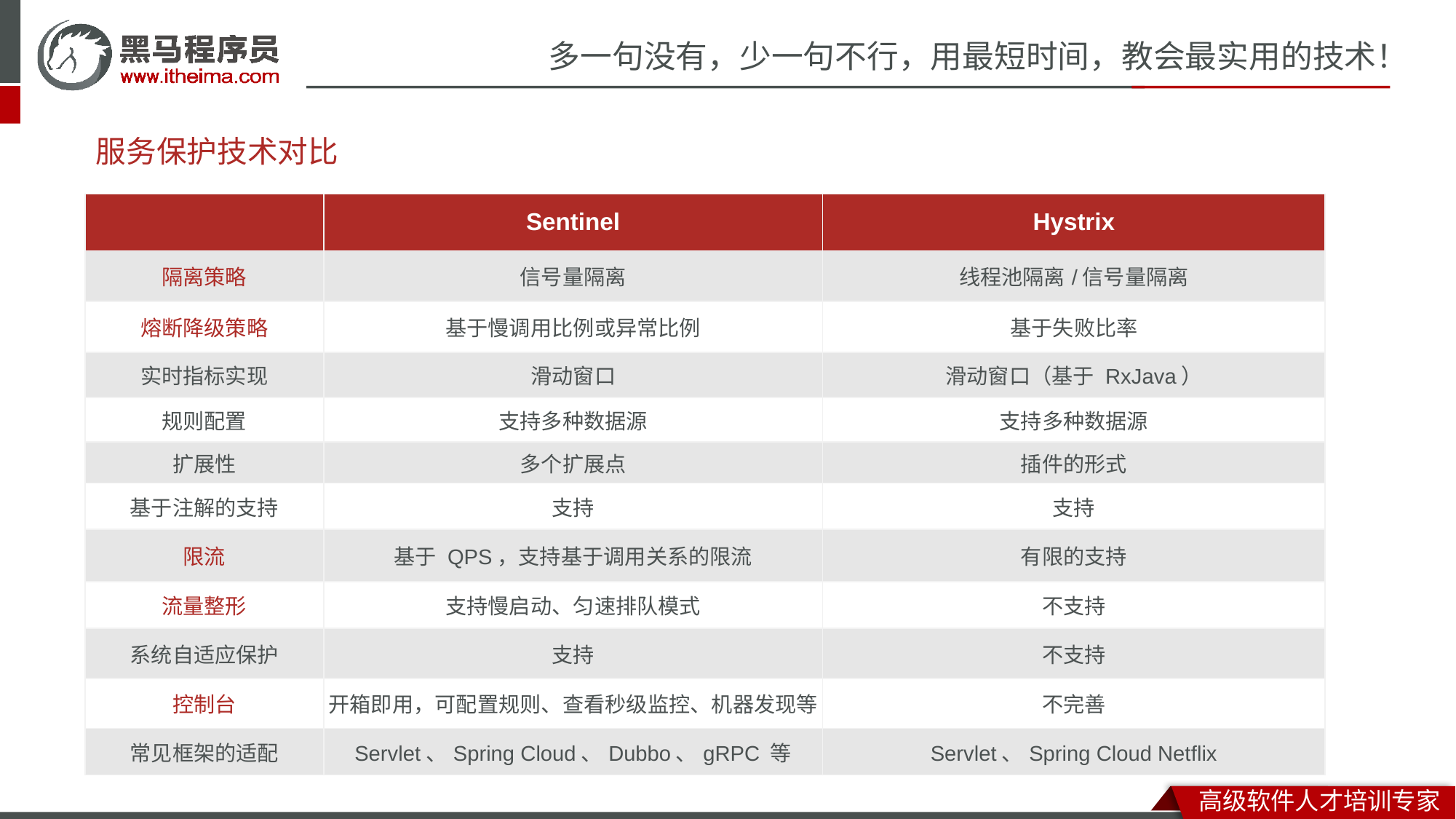

# 服务保护技术对比
|  | Sentinel | Hystrix |
| --- | --- | --- |
| 隔离策略 | 信号量隔离 | 线程池隔离/信号量隔离 |
| 熔断降级策略 | 基于慢调用比例或异常比例 | 基于失败比率 |
| 实时指标实现 | 滑动窗口 | 滑动窗口（基于 RxJava） |
| 规则配置 | 支持多种数据源 | 支持多种数据源 |
| 扩展性 | 多个扩展点 | 插件的形式 |
| 基于注解的支持 | 支持 | 支持 |
| 限流 | 基于 QPS，支持基于调用关系的限流 | 有限的支持 |
| 流量整形 | 支持慢启动、匀速排队模式 | 不支持 |
| 系统自适应保护 | 支持 | 不支持 |
| 控制台 | 开箱即用，可配置规则、查看秒级监控、机器发现等 | 不完善 |
| 常见框架的适配 | Servlet、Spring Cloud、Dubbo、gRPC 等 | Servlet、Spring Cloud Netflix |